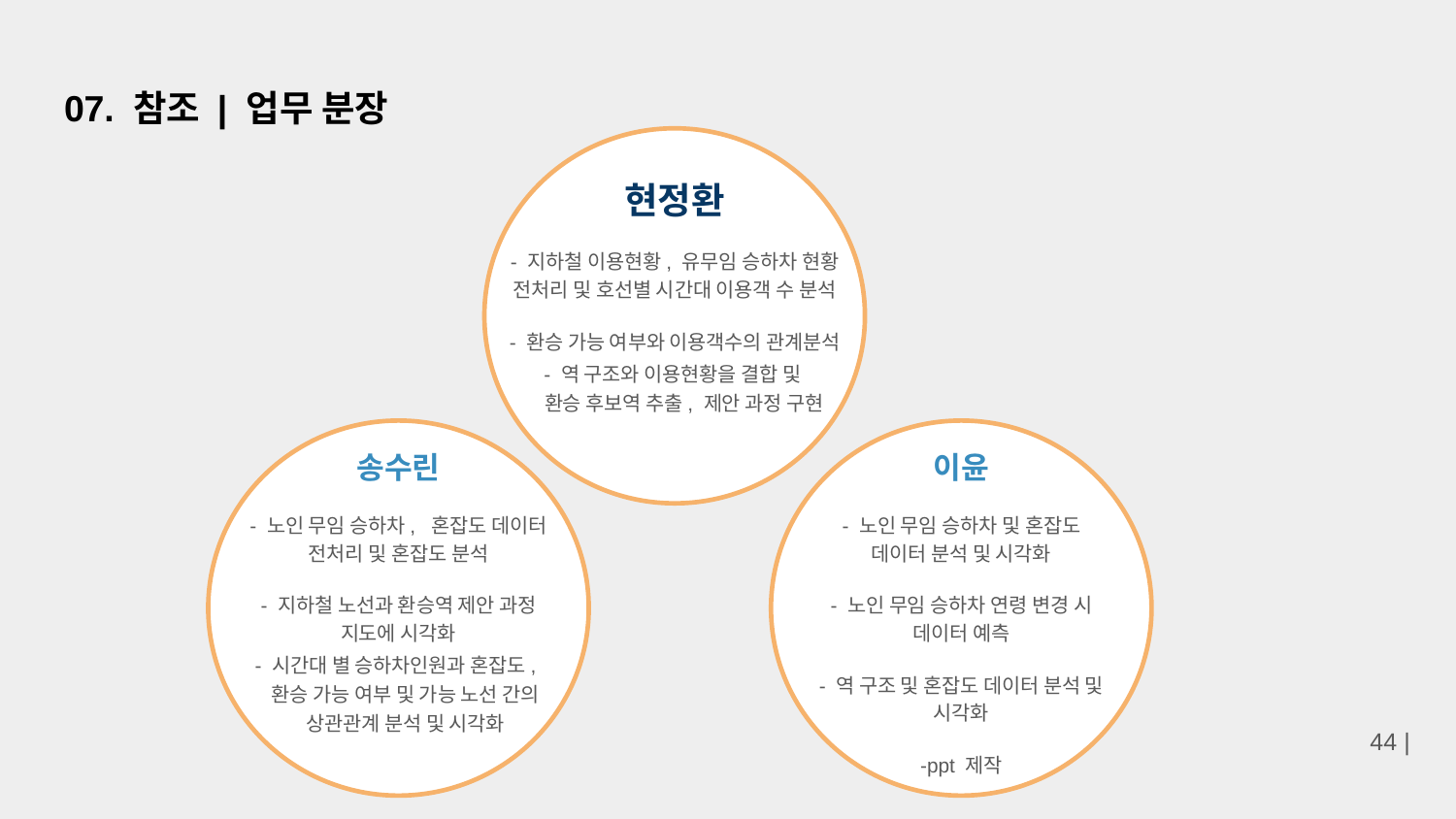

# 07. 참조 | 업무 분장

현정환
- 지하철 이용현황, 유무임 승하차 현황 전처리 및 호선별 시간대 이용객 수 분석
- 환승 가능 여부와 이용객수의 관계분석
- 역 구조와 이용현황을 결합 및
   환승 후보역 추출, 제안 과정 구현

송수린
- 노인 무임 승하차,  혼잡도 데이터 전처리 및 혼잡도 분석
- 지하철 노선과 환승역 제안 과정 지도에 시각화
- 시간대 별 승하차인원과 혼잡도,
  환승 가능 여부 및 가능 노선 간의
  상관관계 분석 및 시각화
이윤
- 노인 무임 승하차 및 혼잡도 데이터 분석 및 시각화
- 노인 무임 승하차 연령 변경 시 데이터 예측
- 역 구조 및 혼잡도 데이터 분석 및 시각화
-ppt 제작

44 |